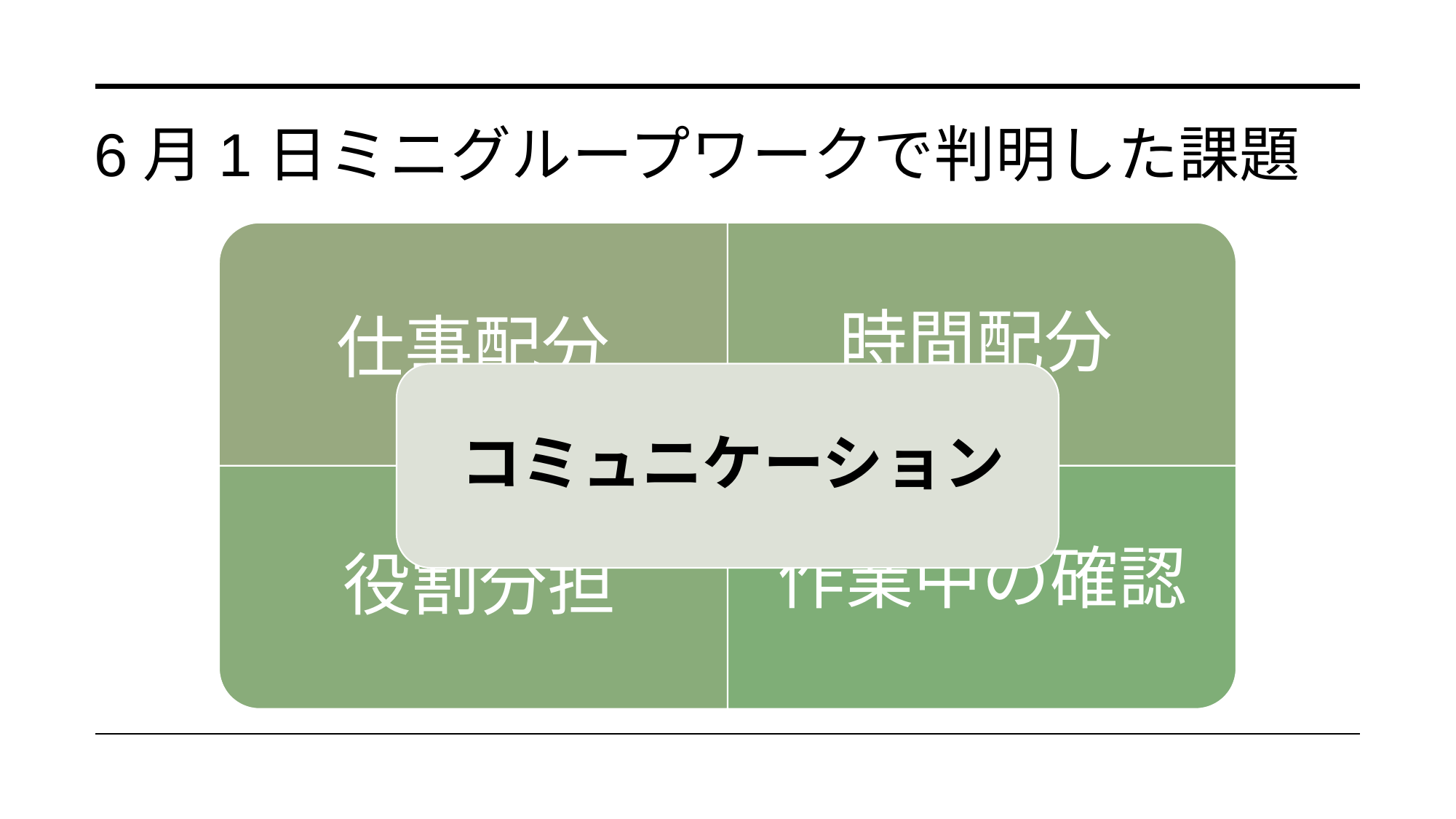

# 6月1日ミニグループワークで判明した課題
仕事配分
時間配分
役割分担
作業中の確認
コミュニケーション